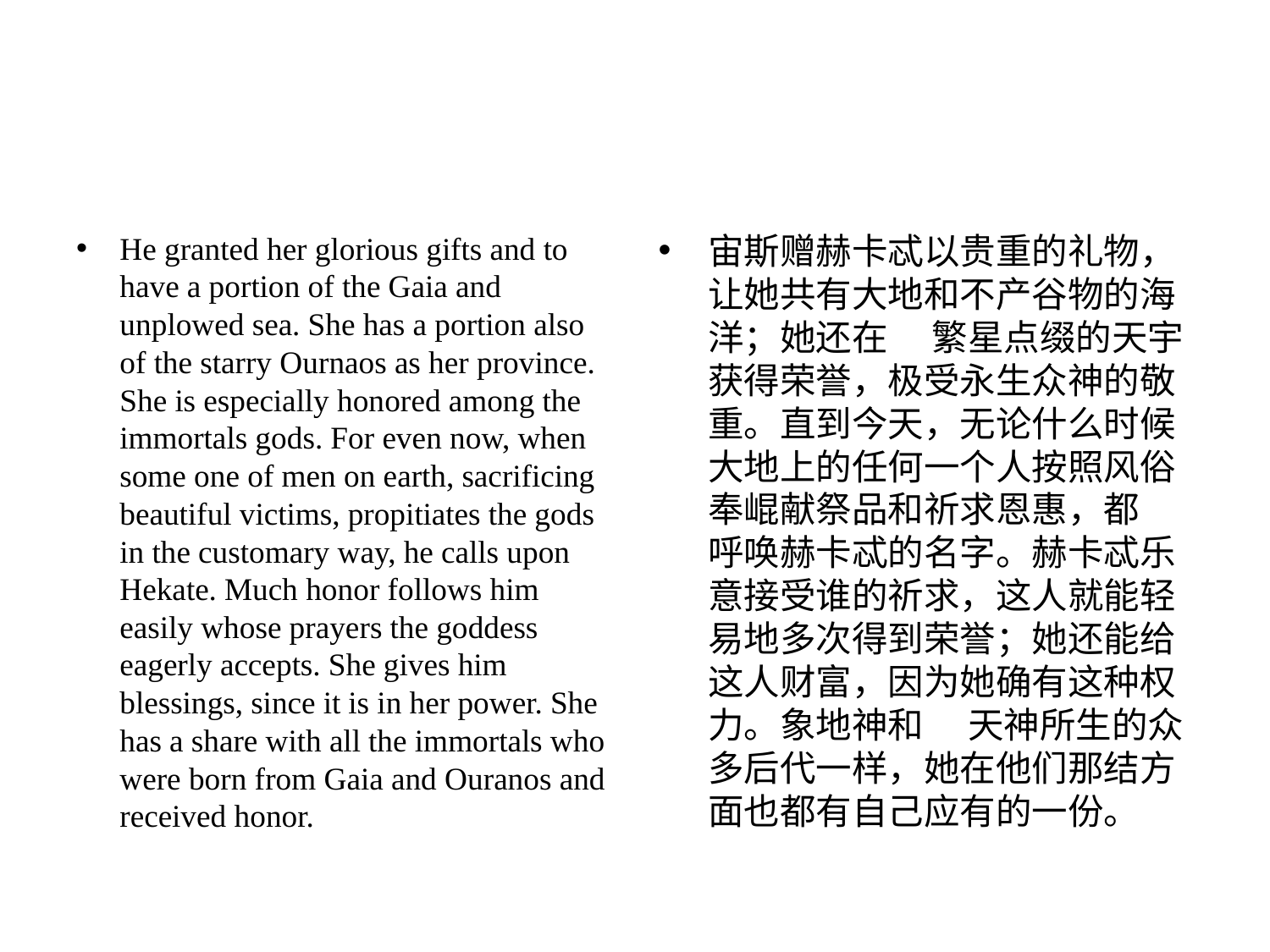

#
He granted her glorious gifts and to have a portion of the Gaia and unplowed sea. She has a portion also of the starry Ournaos as her province. She is especially honored among the immortals gods. For even now, when some one of men on earth, sacrificing beautiful victims, propitiates the gods in the customary way, he calls upon Hekate. Much honor follows him easily whose prayers the goddess eagerly accepts. She gives him blessings, since it is in her power. She has a share with all the immortals who were born from Gaia and Ouranos and received honor.

宙斯赠赫卡忒以贵重的礼物，让她共有⼤地和不产⾕物的海洋；她还在 　繁星点缀的天宇获得荣誉，极受永⽣众神的敬重。直到今天，⽆论什么时候⼤地上的任何⼀个⼈按照风俗奉崐献祭品和祈求恩惠，都 　呼唤赫卡忒的名字。赫卡忒乐意接受谁的祈求，这⼈就能轻易地多次得到荣誉；她还能给这⼈财富，因为她确有这种权⼒。象地神和 　天神所⽣的众多后代⼀样，她在他们那结⽅⾯也都有⾃⼰应有的⼀份。